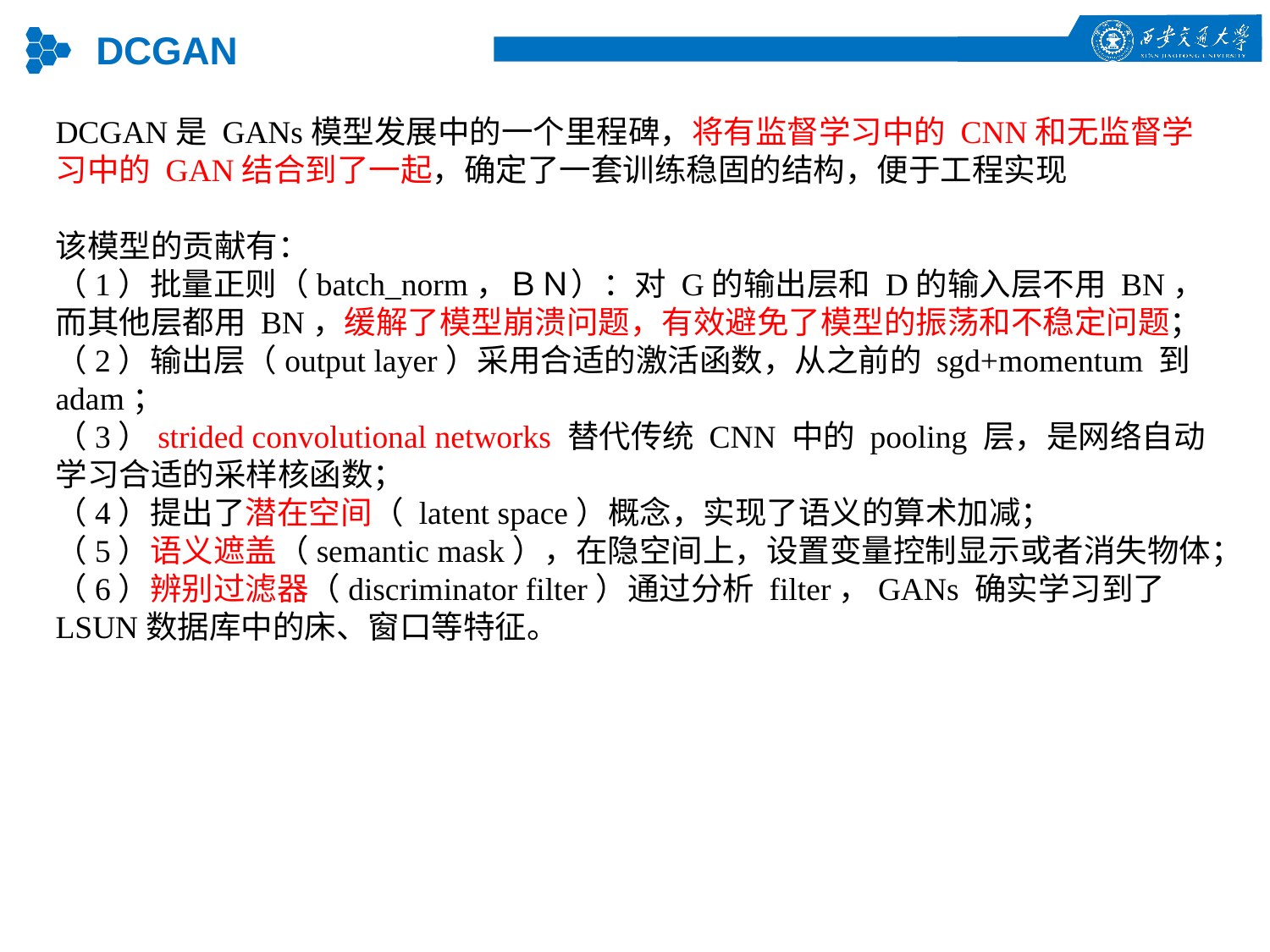

DCGAN

DCGAN是 GANs模型发展中的一个里程碑，将有监督学习中的 CNN和无监督学习中的 GAN结合到了一起，确定了一套训练稳固的结构，便于工程实现

该模型的贡献有：
（1）批量正则（batch_norm，ＢＮ）：对 G的输出层和 D的输入层不用 BN，而其他层都用 BN，缓解了模型崩溃问题，有效避免了模型的振荡和不稳定问题；
（2）输出层（output layer）采用合适的激活函数，从之前的 sgd+momentum 到 adam；
（3）strided convolutional networks 替代传统 CNN 中的 pooling 层，是网络自动学习合适的采样核函数；
（4）提出了潜在空间（ latent space）概念，实现了语义的算术加减；
（5）语义遮盖（semantic mask），在隐空间上，设置变量控制显示或者消失物体；（6）辨别过滤器（discriminator filter）通过分析 filter，GANs 确实学习到了LSUN数据库中的床、窗口等特征。